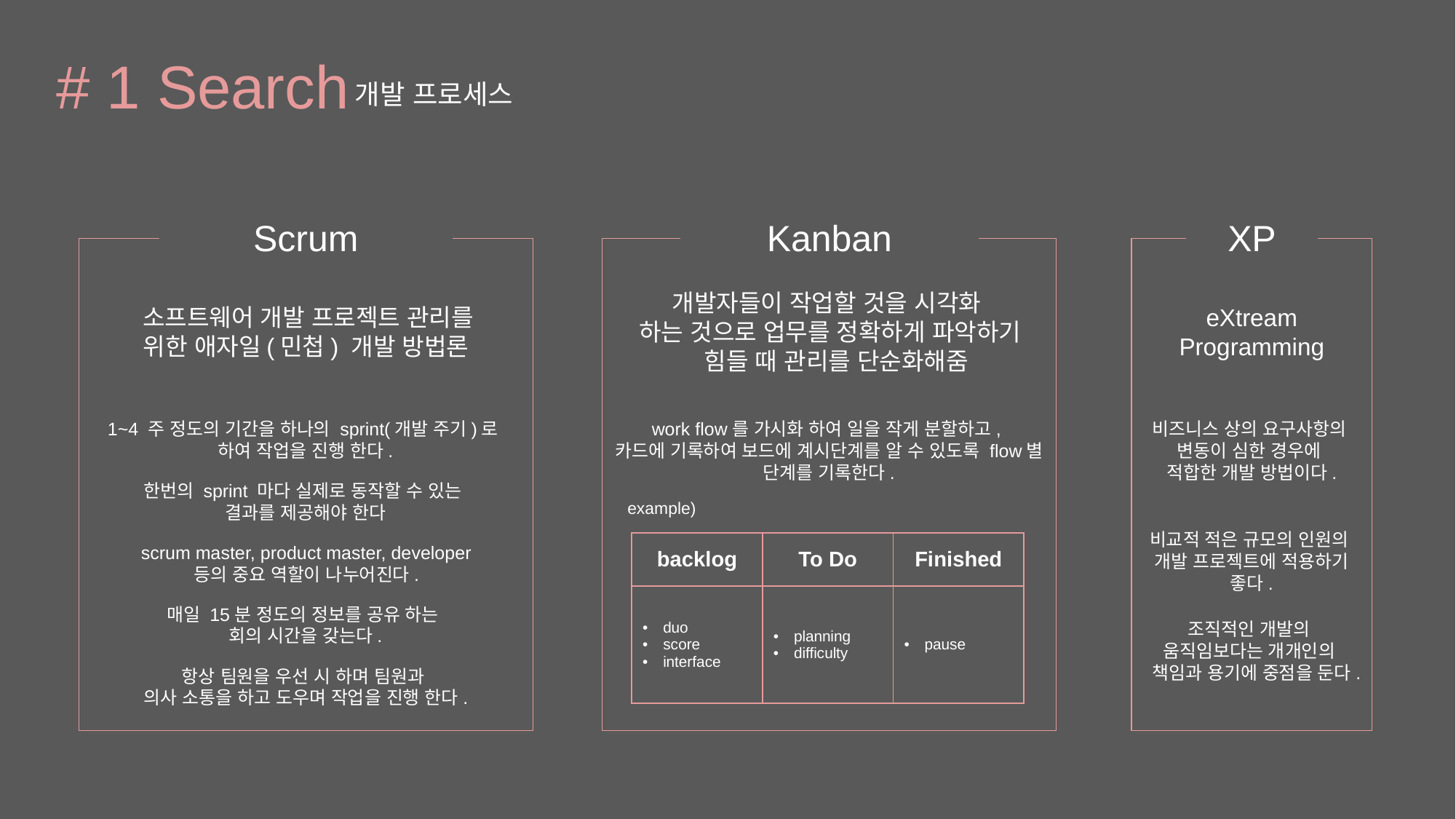

# 1 Search
개발 프로세스
Kanban
XP
Scrum

개발자들이 작업할 것을 시각화
하는 것으로 업무를 정확하게 파악하기
 힘들 때 관리를 단순화해줌
eXtream Programming
 소프트웨어 개발 프로젝트 관리를
위한 애자일(민첩) 개발 방법론
work flow를 가시화 하여 일을 작게 분할하고,
카드에 기록하여 보드에 계시단계를 알 수 있도록 flow별 단계를 기록한다.
비즈니스 상의 요구사항의
변동이 심한 경우에
적합한 개발 방법이다.
1~4 주 정도의 기간을 하나의 sprint(개발 주기)로
하여 작업을 진행 한다.
한번의 sprint 마다 실제로 동작할 수 있는
결과를 제공해야 한다
example)
비교적 적은 규모의 인원의
개발 프로젝트에 적용하기 좋다.
| backlog | To Do | Finished |
| --- | --- | --- |
| duo score interface | planning difficulty | pause |
scrum master, product master, developer
등의 중요 역할이 나누어진다.
매일 15분 정도의 정보를 공유 하는
회의 시간을 갖는다.
조직적인 개발의
움직임보다는 개개인의
책임과 용기에 중점을 둔다.
항상 팀원을 우선 시 하며 팀원과
의사 소통을 하고 도우며 작업을 진행 한다.